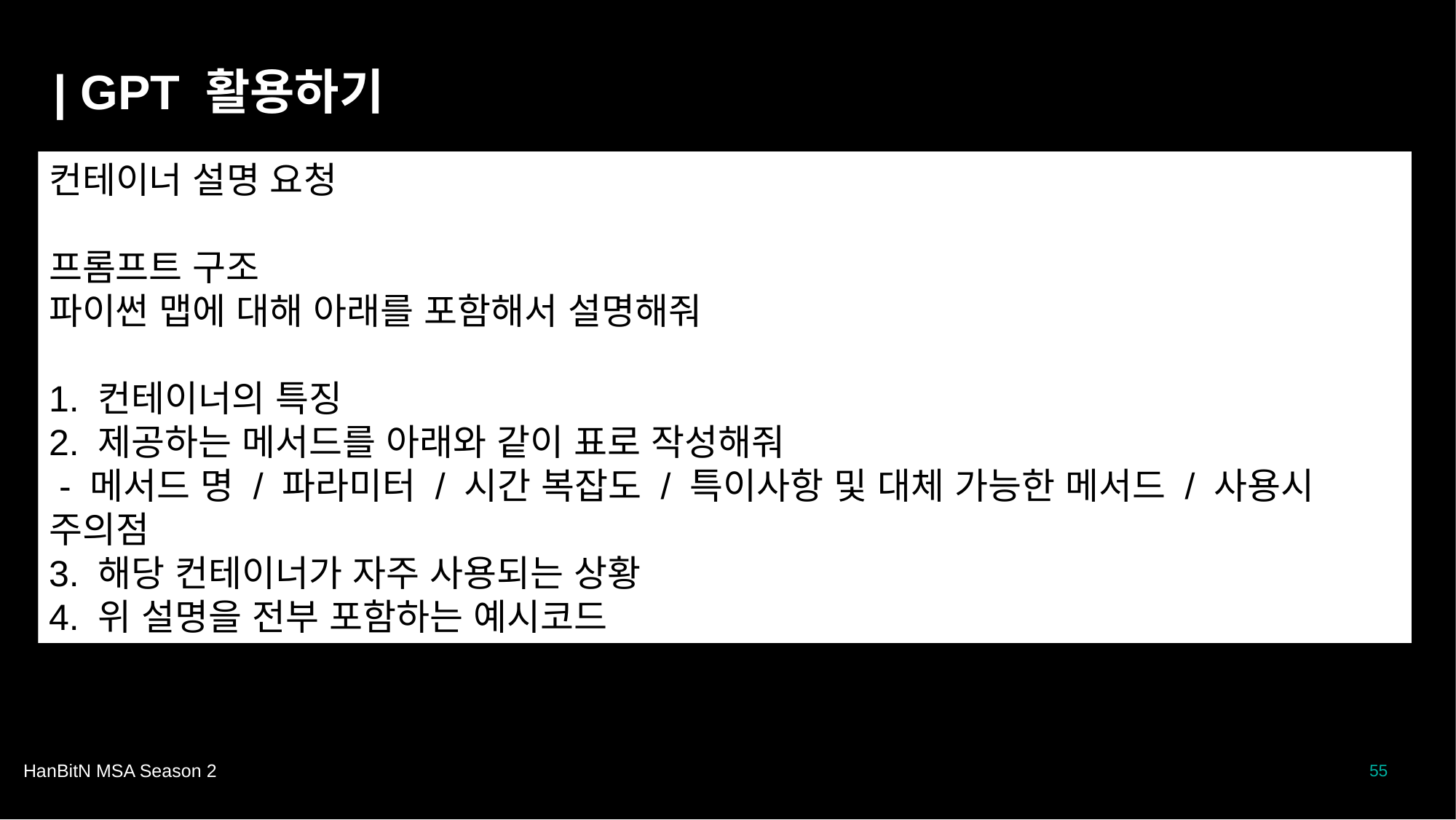

| GPT 활용하기
컨테이너 설명 요청

프롬프트 구조
파이썬 맵에 대해 아래를 포함해서 설명해줘

1. 컨테이너의 특징
2. 제공하는 메서드를 아래와 같이 표로 작성해줘
 - 메서드 명 / 파라미터 / 시간 복잡도 / 특이사항 및 대체 가능한 메서드 / 사용시 주의점
3. 해당 컨테이너가 자주 사용되는 상황
4. 위 설명을 전부 포함하는 예시코드